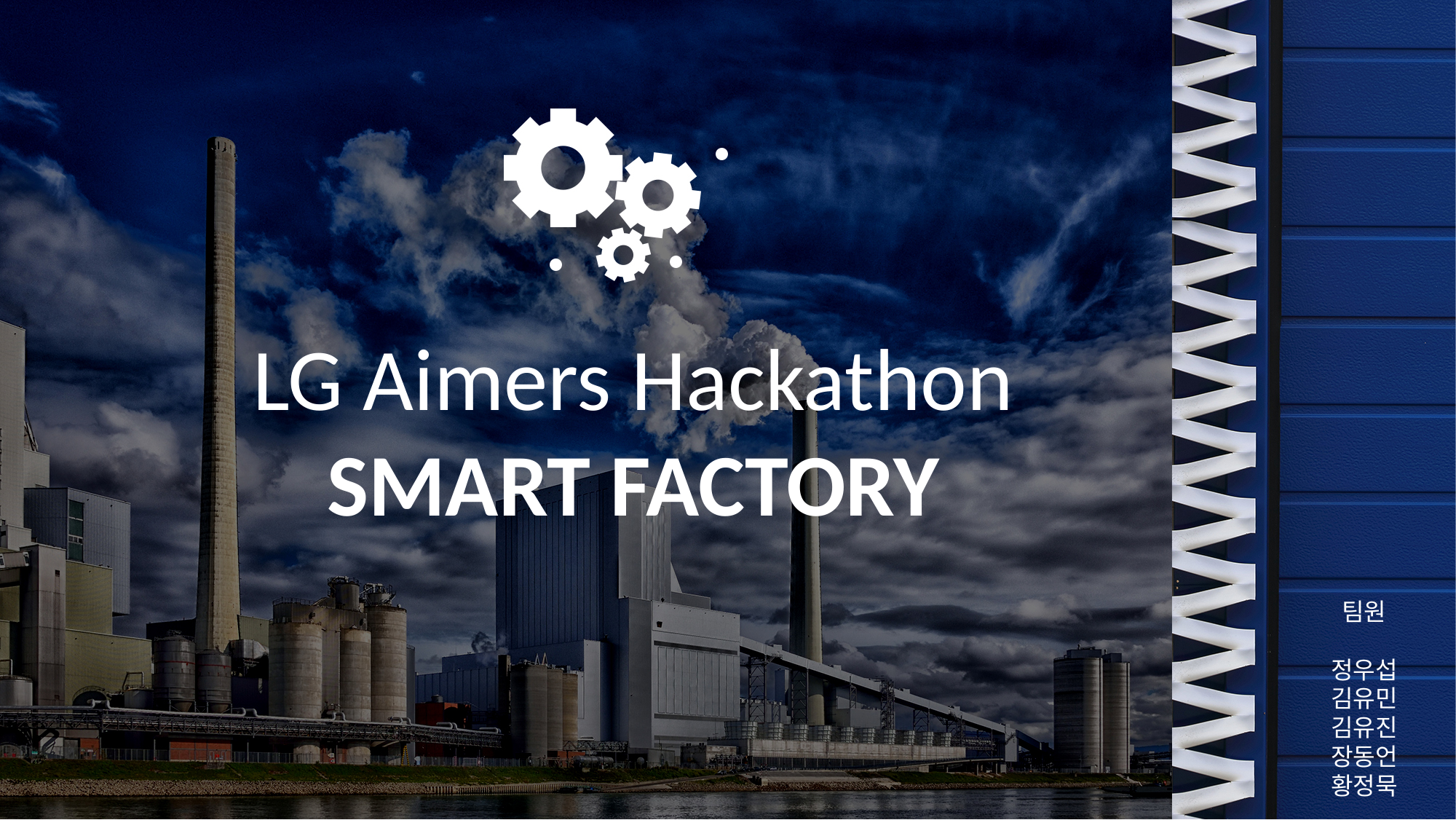

# LG Aimers Hackathon SMART FACTORY
팀원

정우섭
김유민
김유진
장동언
황정묵